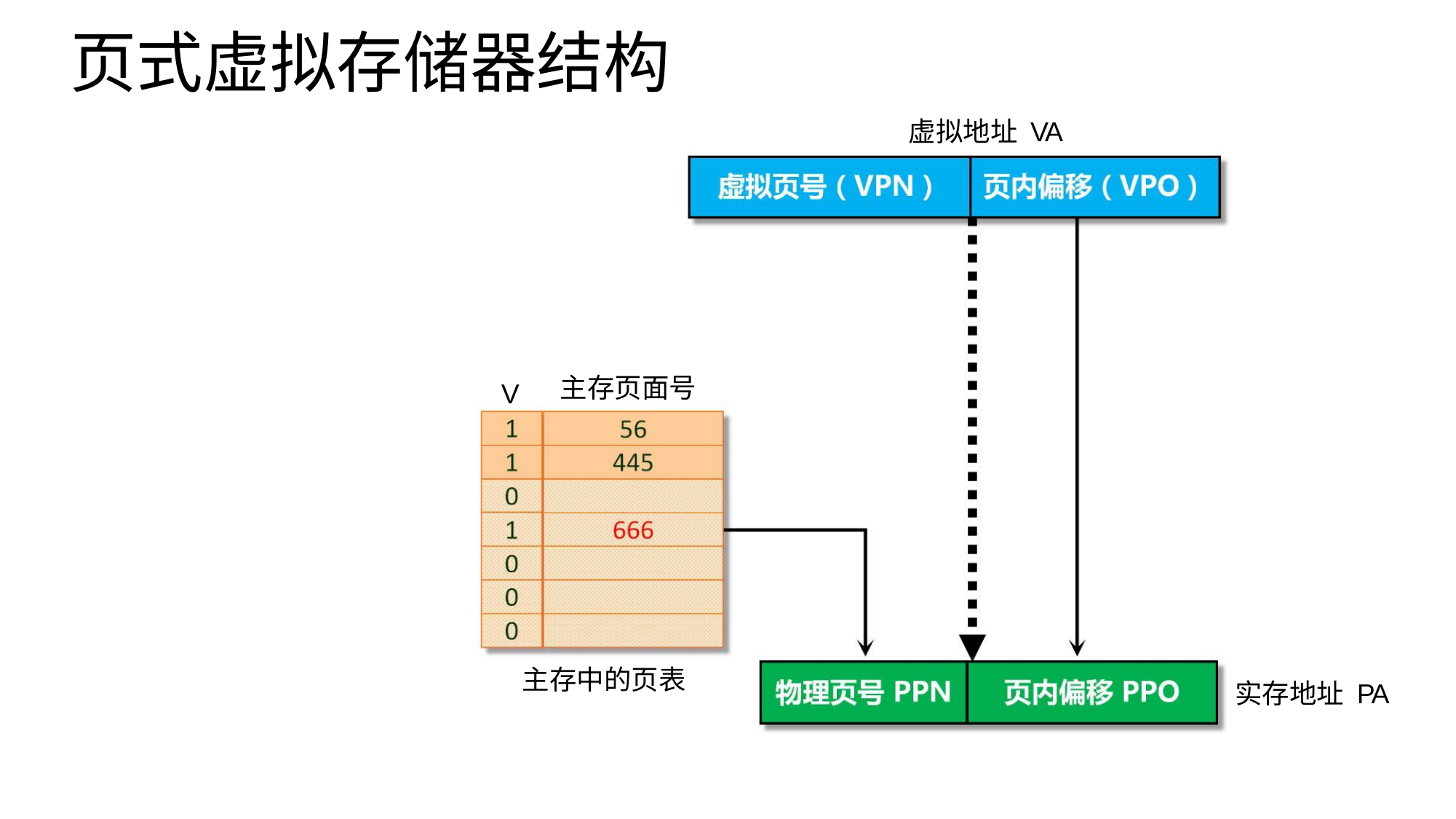

页式虚拟存储器结构
虚拟地址 VA
主存页面号
V
主存中的页表
实存地址 PA